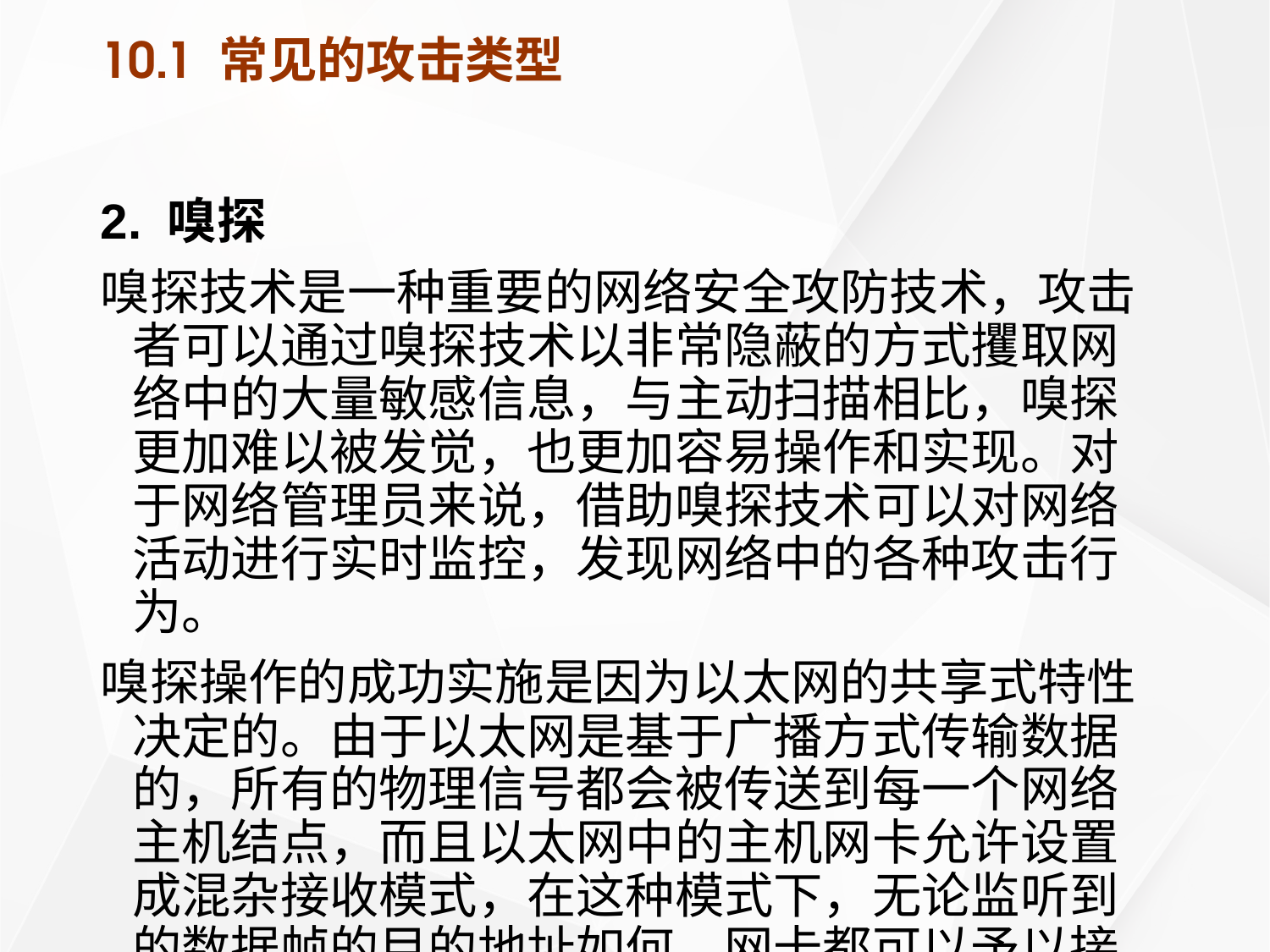

# 10.1 常见的攻击类型
2. 嗅探
嗅探技术是一种重要的网络安全攻防技术，攻击者可以通过嗅探技术以非常隐蔽的方式攫取网络中的大量敏感信息，与主动扫描相比，嗅探更加难以被发觉，也更加容易操作和实现。对于网络管理员来说，借助嗅探技术可以对网络活动进行实时监控，发现网络中的各种攻击行为。
嗅探操作的成功实施是因为以太网的共享式特性决定的。由于以太网是基于广播方式传输数据的，所有的物理信号都会被传送到每一个网络主机结点，而且以太网中的主机网卡允许设置成混杂接收模式，在这种模式下，无论监听到的数据帧的目的地址如何，网卡都可以予以接收。更重要的是，在TCP/IP协议栈中网络信息的传递大多是以明文传输的，这些信息中往往包含了大量的敏感信息，比如邮箱、FTP或telnet的账号和口令等，因此使用嗅探的方法可以获取这些敏感信息。